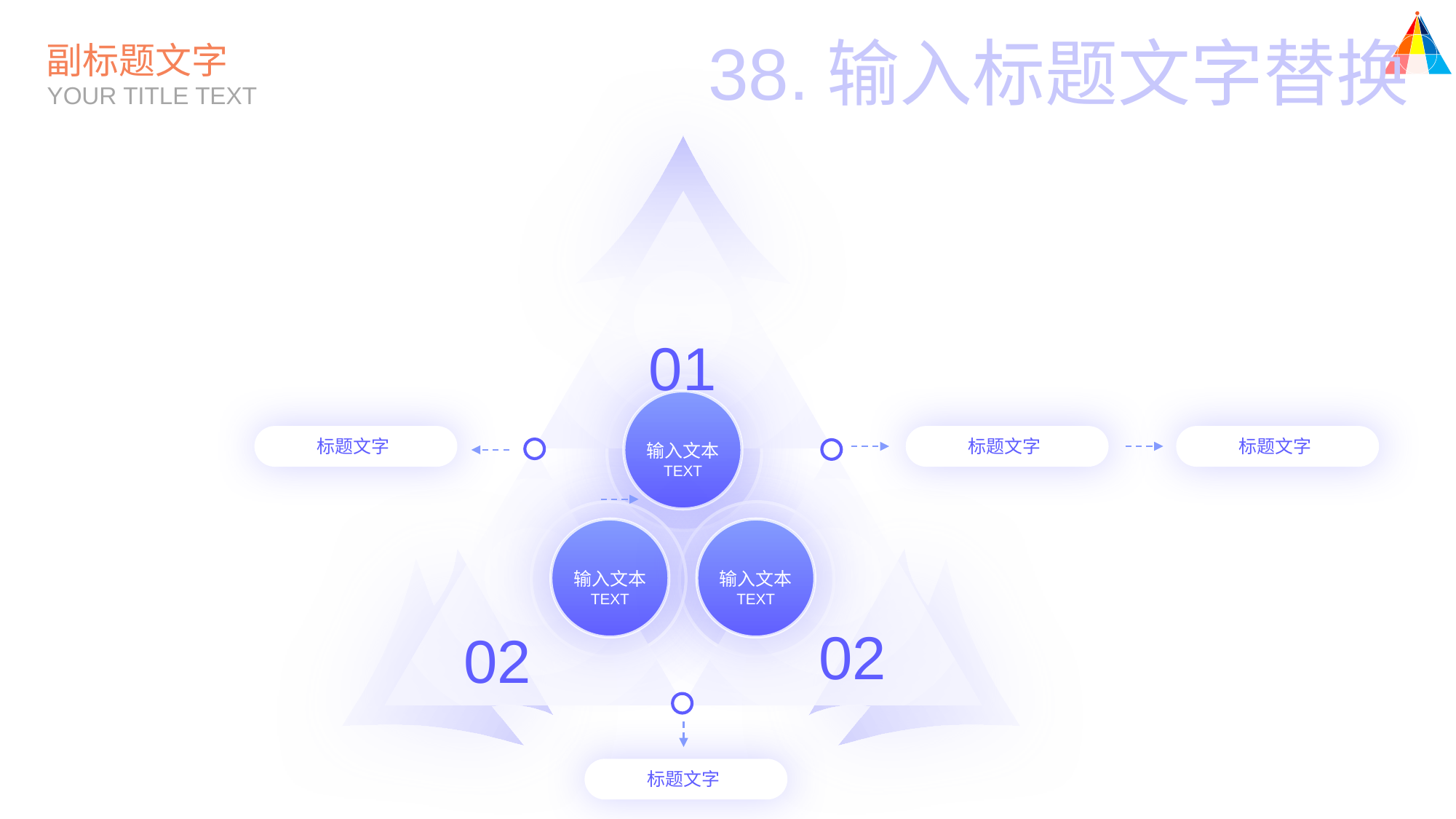

38.输入标题文字替换
副标题文字
YOUR TITLE TEXT

01

输入文本
TEXT

标题文字
标题文字
标题文字

输入文本
TEXT

输入文本
TEXT
02
02

标题文字